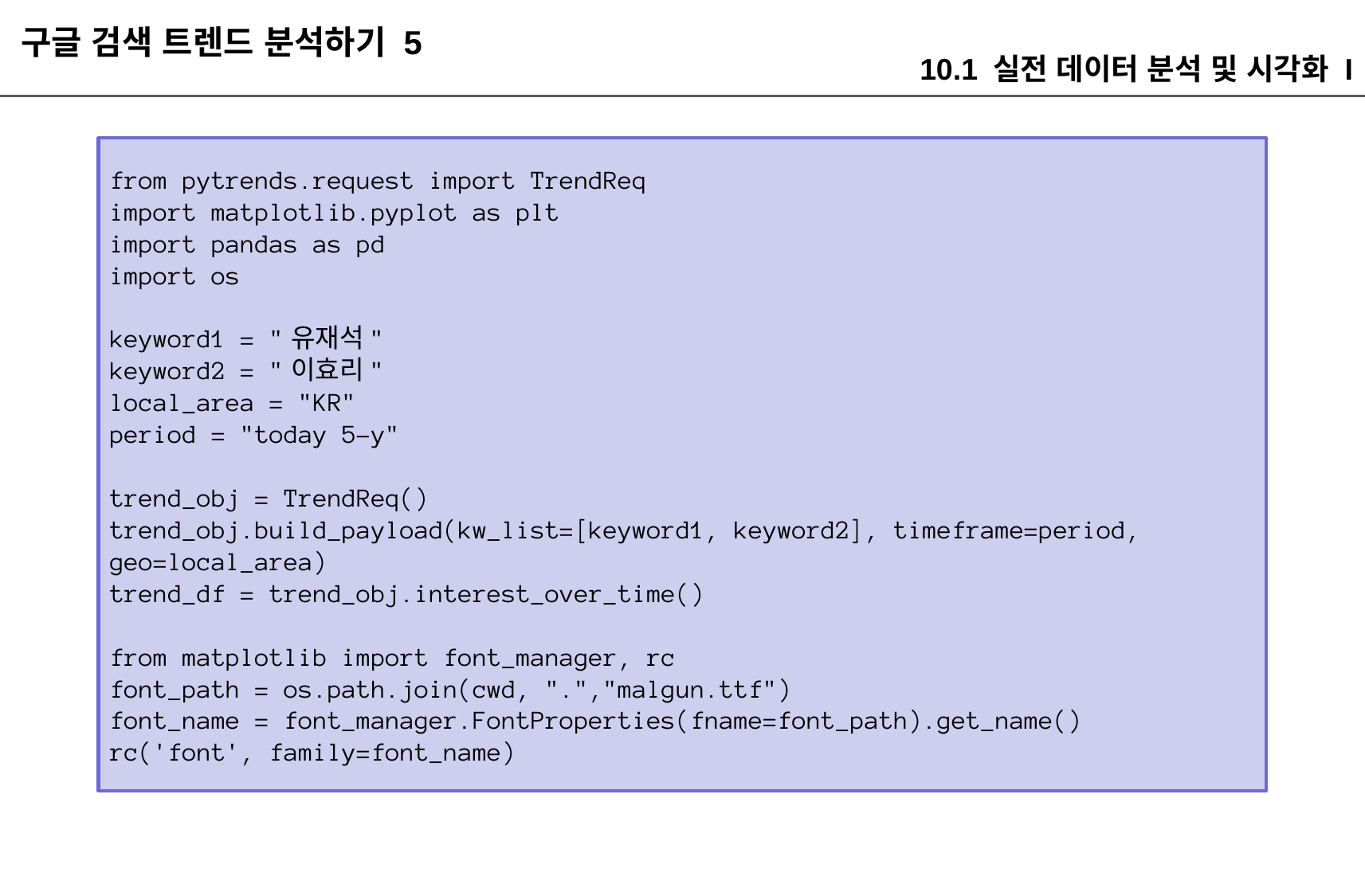

구글 검색 트렌드 분석하기 5
10.1 실전 데이터 분석 및 시각화 I
from pytrends.request import TrendReq
import matplotlib.pyplot as plt
import pandas as pd
import os

keyword1 = "유재석"
keyword2 = "이효리"
local_area = "KR"
period = "today 5-y"

trend_obj = TrendReq()
trend_obj.build_payload(kw_list=[keyword1, keyword2], timeframe=period, geo=local_area)
trend_df = trend_obj.interest_over_time()

from matplotlib import font_manager, rc
font_path = os.path.join(cwd, ".","malgun.ttf")
font_name = font_manager.FontProperties(fname=font_path).get_name()
rc('font', family=font_name)